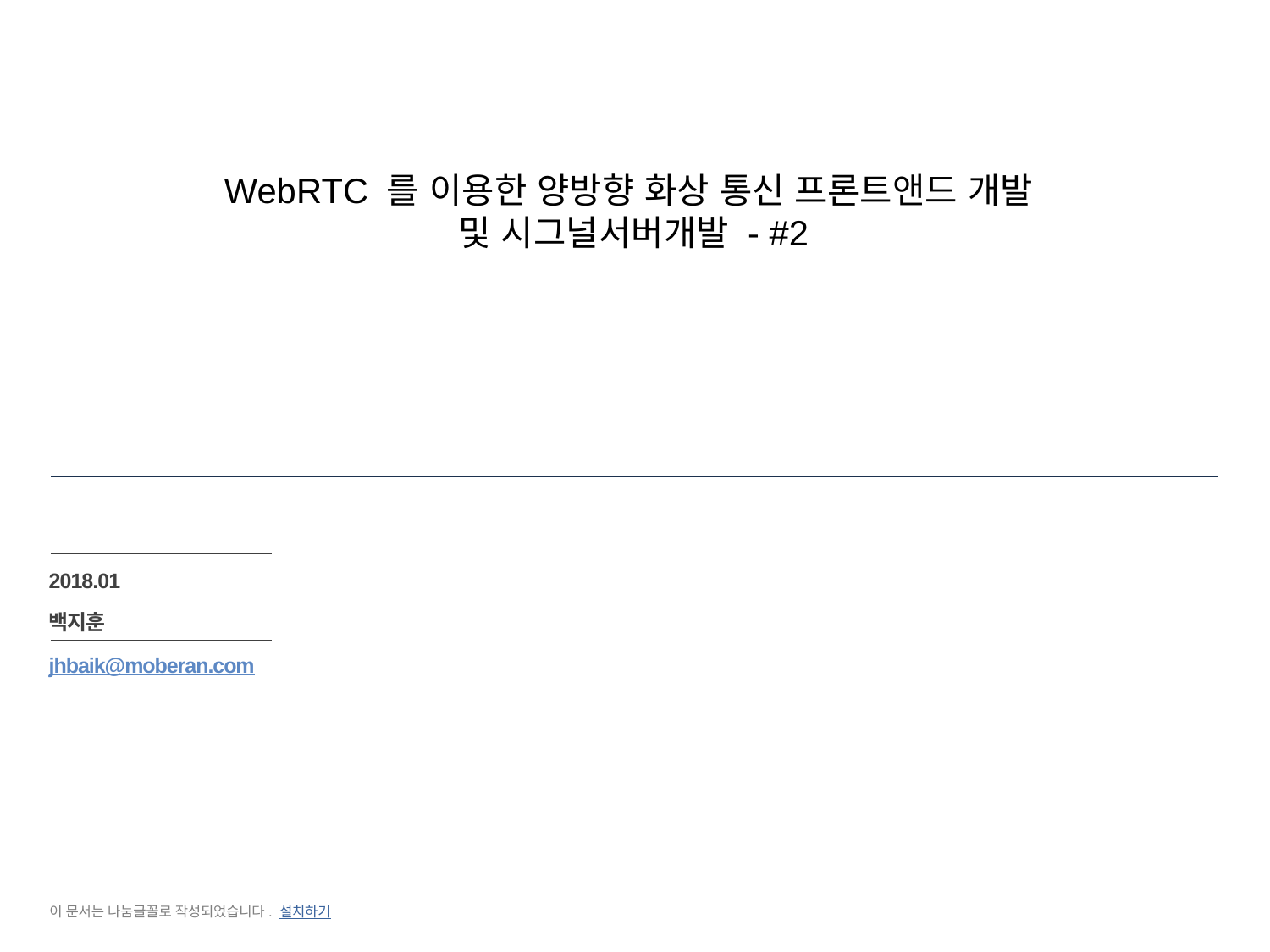

# WebRTC 를 이용한 양방향 화상 통신 프론트앤드 개발 및 시그널서버개발 - #2
2018.01
백지훈
jhbaik@moberan.com
이 문서는 나눔글꼴로 작성되었습니다. 설치하기